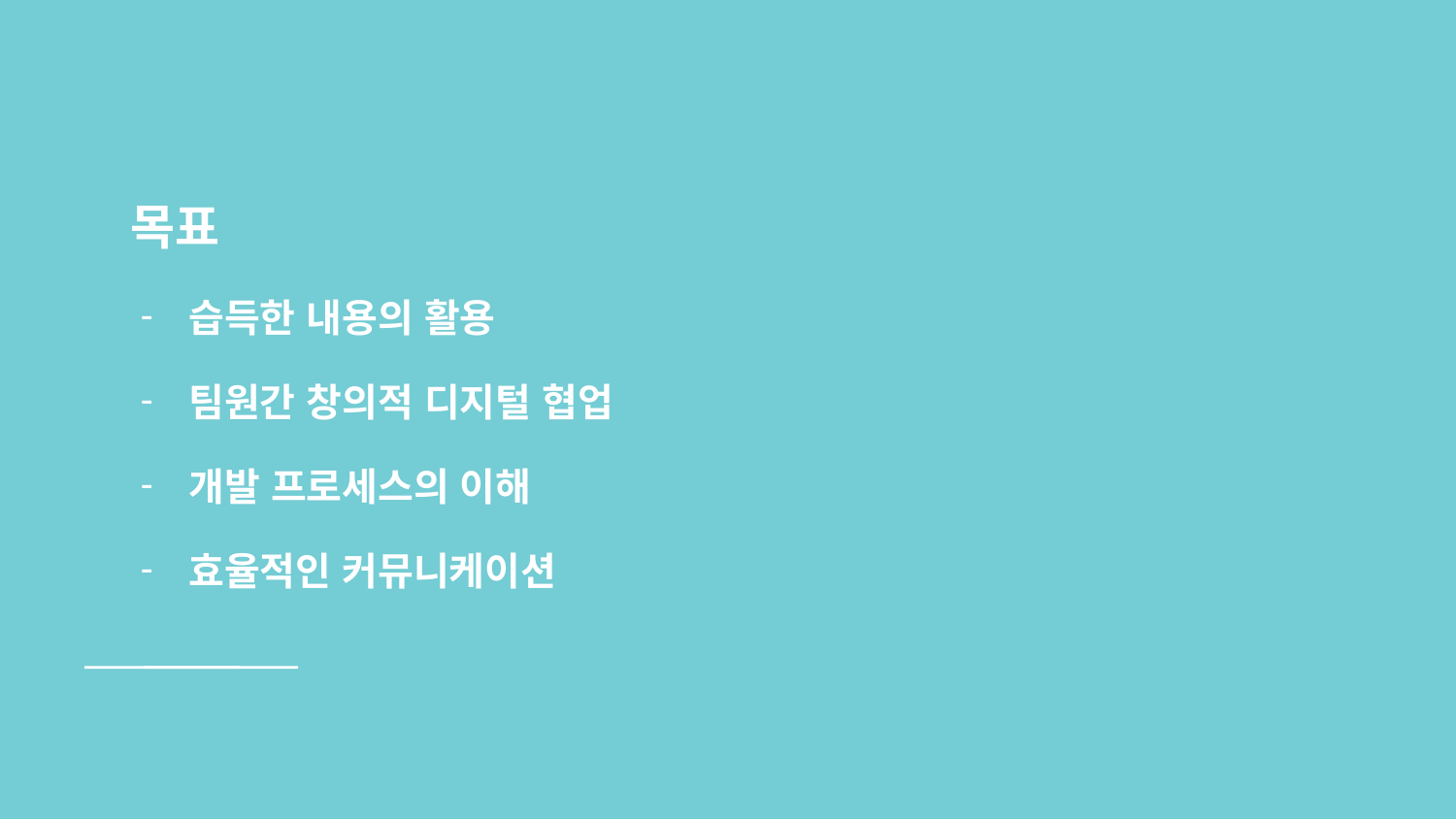

# 목표
습득한 내용의 활용
팀원간 창의적 디지털 협업
개발 프로세스의 이해
효율적인 커뮤니케이션